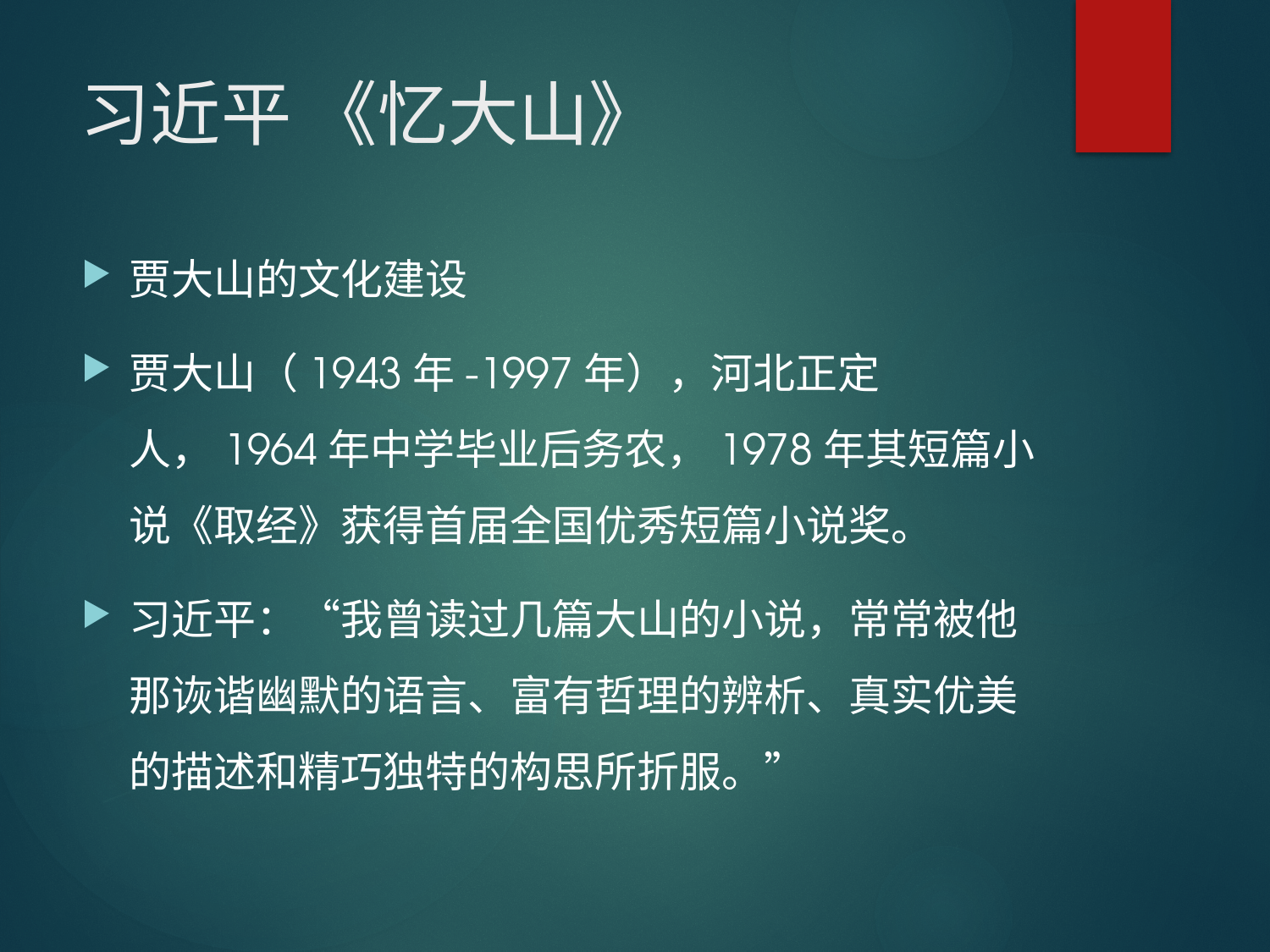

# 习近平 《忆大山》
贾大山的文化建设
贾大山（1943年-1997年），河北正定人，1964年中学毕业后务农，1978年其短篇小说《取经》获得首届全国优秀短篇小说奖。
习近平：“我曾读过几篇大山的小说，常常被他那诙谐幽默的语言、富有哲理的辨析、真实优美的描述和精巧独特的构思所折服。”